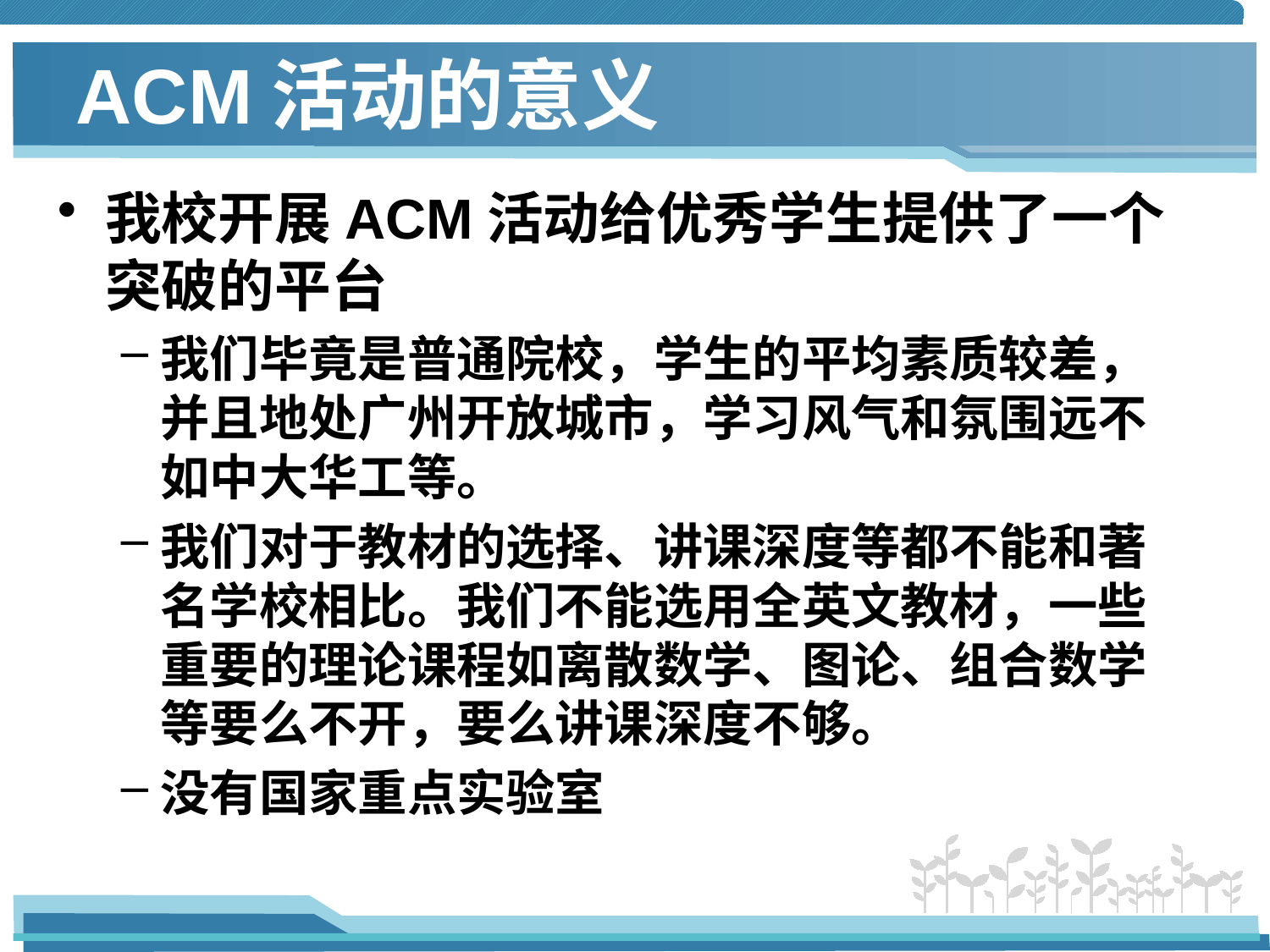

# ACM活动的意义
我校开展ACM活动给优秀学生提供了一个突破的平台
我们毕竟是普通院校，学生的平均素质较差，并且地处广州开放城市，学习风气和氛围远不如中大华工等。
我们对于教材的选择、讲课深度等都不能和著名学校相比。我们不能选用全英文教材，一些重要的理论课程如离散数学、图论、组合数学等要么不开，要么讲课深度不够。
没有国家重点实验室